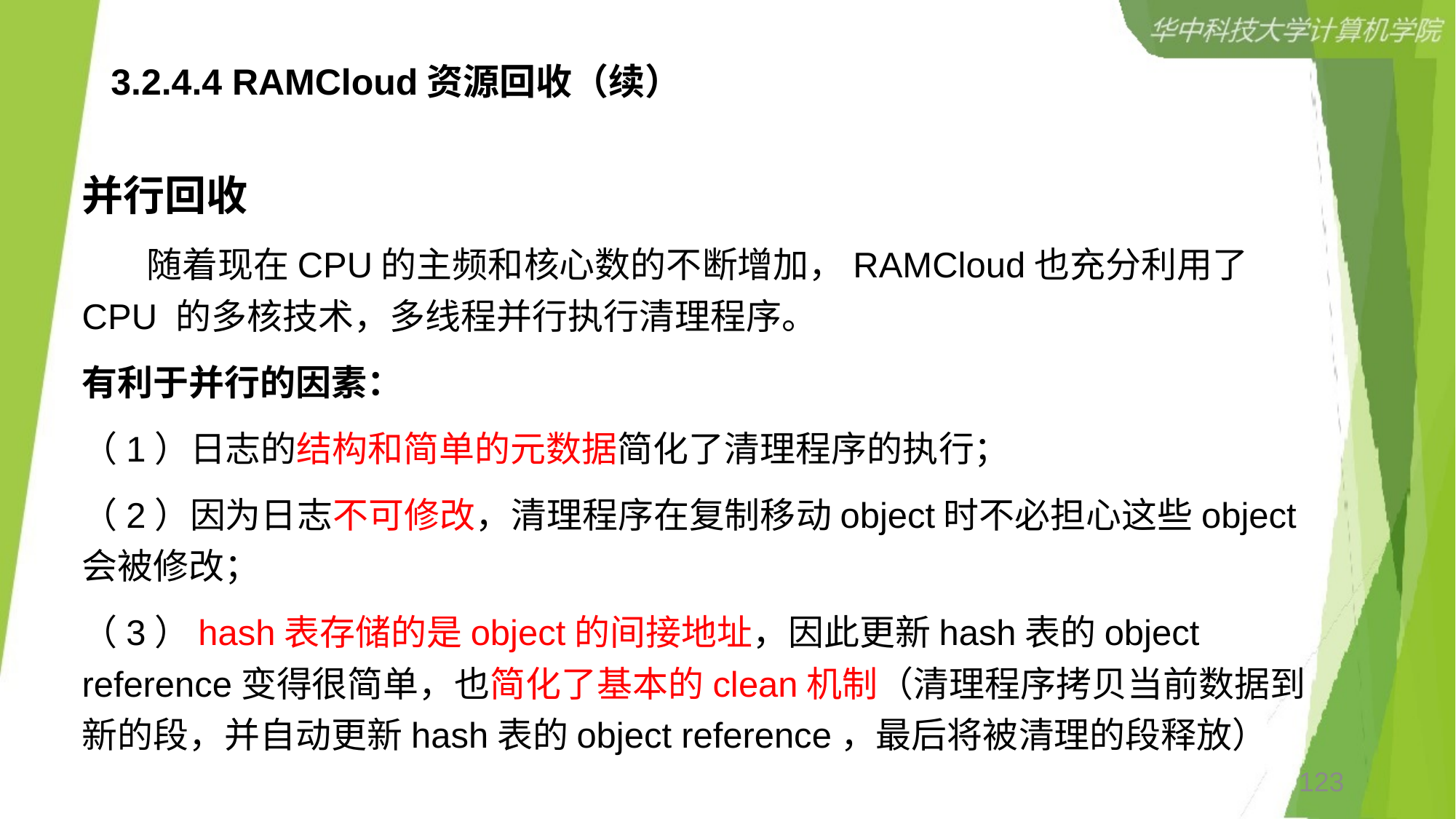

# 3.2.4.4 RAMCloud资源回收（续）
并行回收
       随着现在CPU的主频和核心数的不断增加，RAMCloud也充分利用了CPU 的多核技术，多线程并行执行清理程序。
有利于并行的因素：
（1）日志的结构和简单的元数据简化了清理程序的执行；
（2）因为日志不可修改，清理程序在复制移动object时不必担心这些object会被修改；
（3）hash表存储的是object的间接地址，因此更新hash表的object reference变得很简单，也简化了基本的clean机制（清理程序拷贝当前数据到新的段，并自动更新hash表的object reference，最后将被清理的段释放）
123